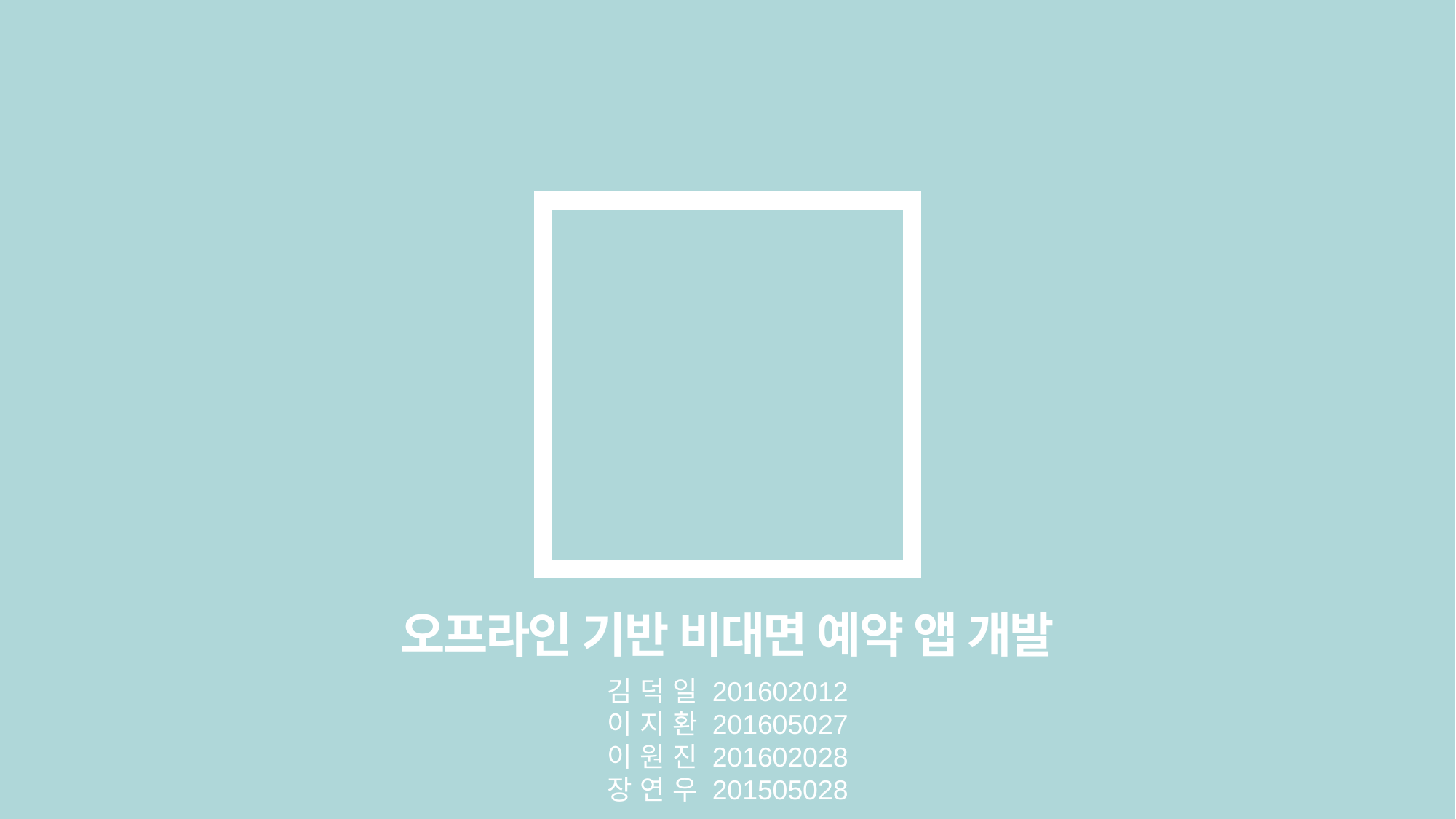

오프라인 기반 비대면 예약 앱 개발
김 덕 일 201602012
이 지 환 201605027
이 원 진 201602028
장 연 우 201505028